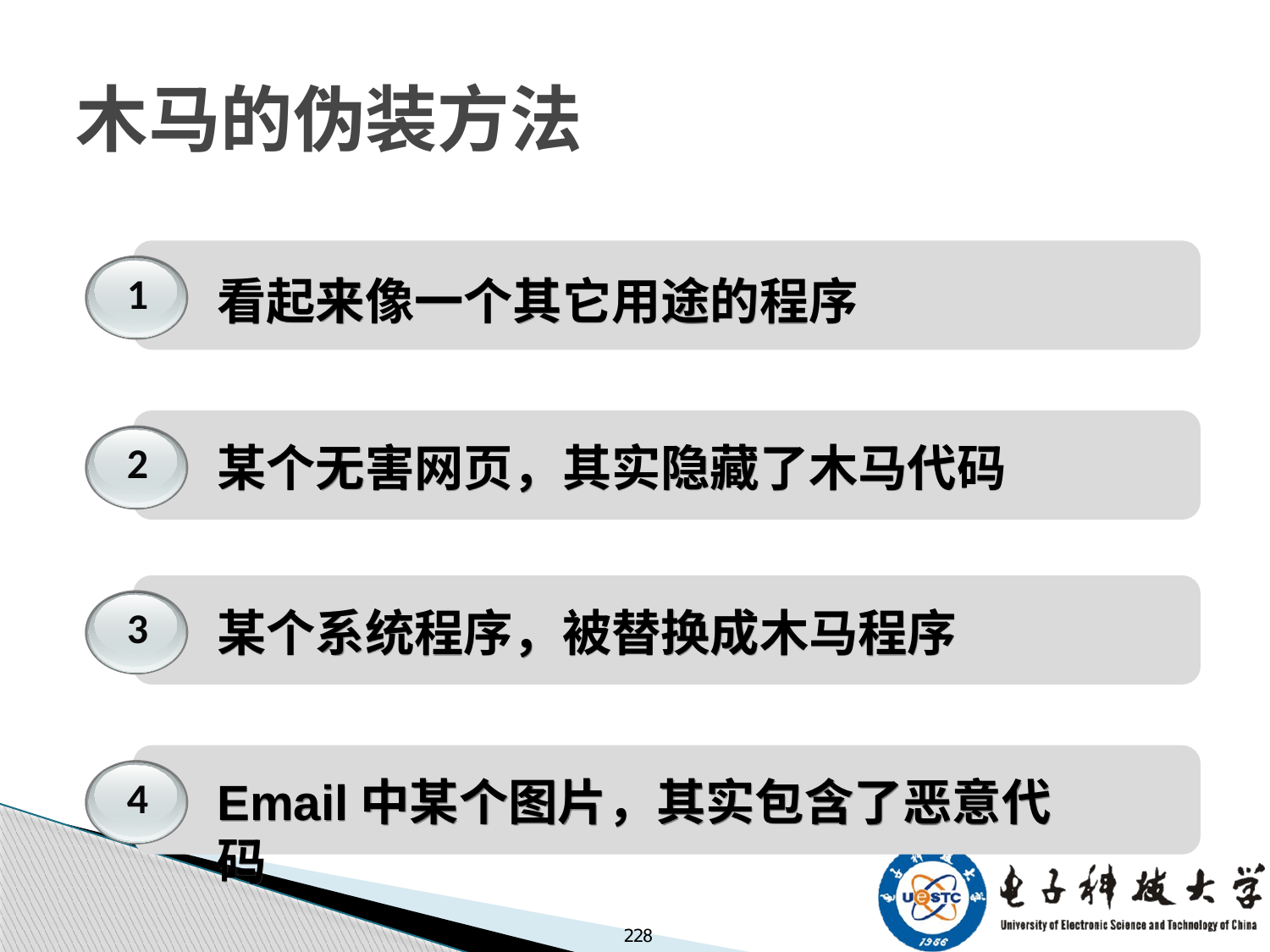

# 木马的伪装方法

1
看起来像一个其它用途的程序

2
某个无害网页，其实隐藏了木马代码

3
某个系统程序，被替换成木马程序

4
Email中某个图片，其实包含了恶意代码
228